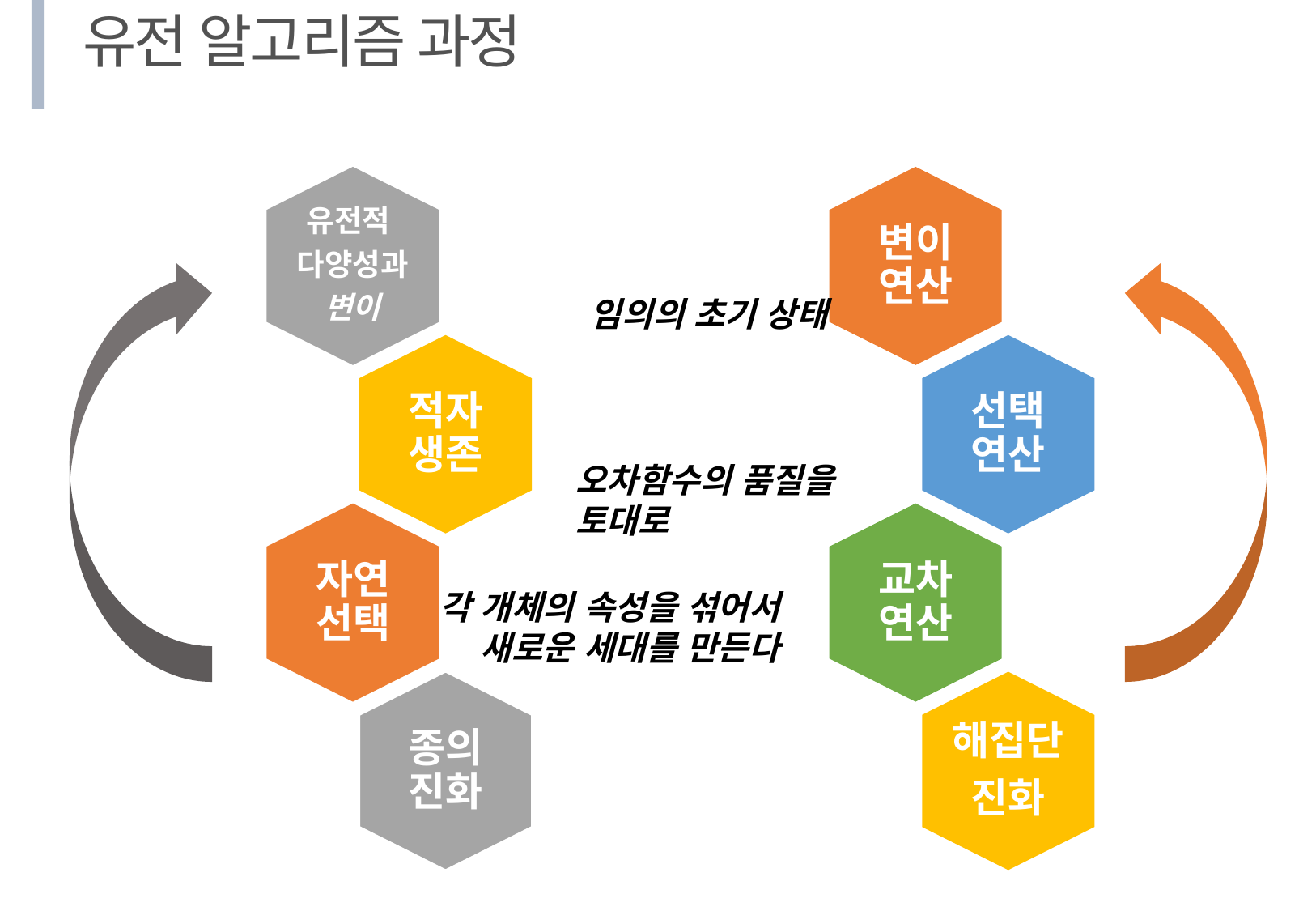

유전 알고리즘 과정
변이 연산
유전적
다양성과
변이
적자 생존
선택 연산
교차 연산
자연 선택
종의 진화
해집단
진화

임의의 초기 상태
오차함수의 품질을 토대로
각 개체의 속성을 섞어서
새로운 세대를 만든다